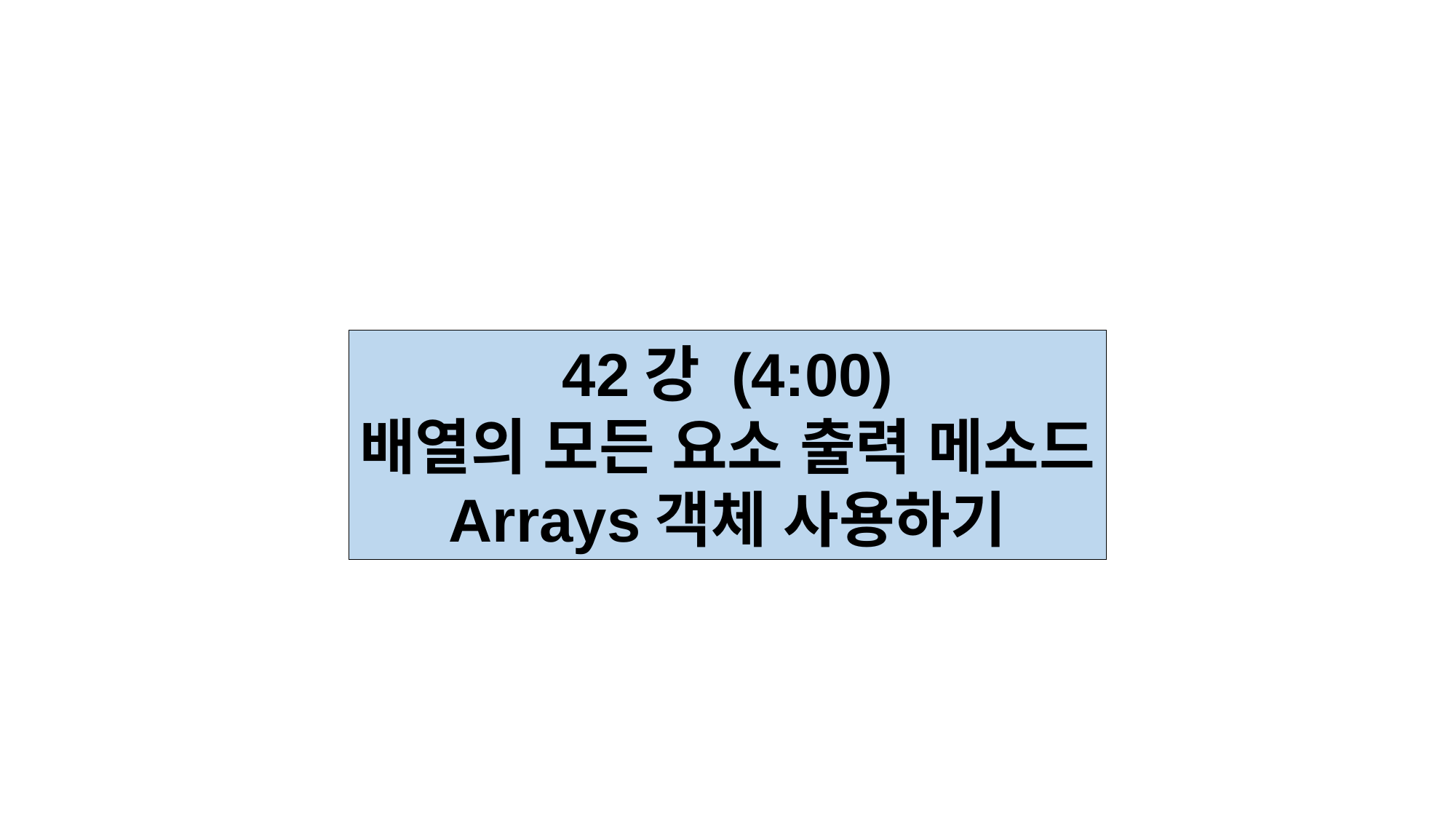

42강 (4:00)
배열의 모든 요소 출력 메소드
Arrays객체 사용하기